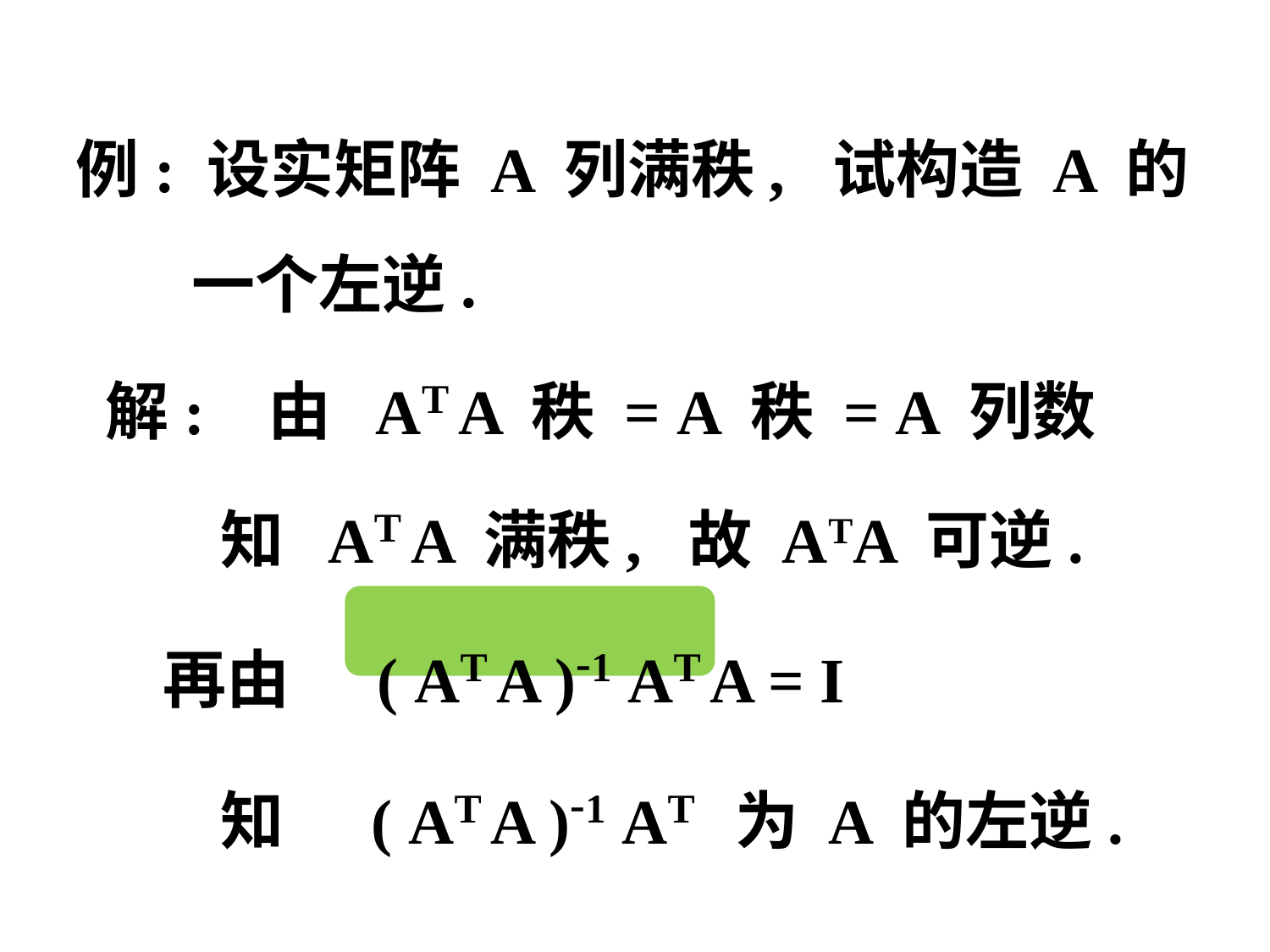

例: 设实矩阵 A 列满秩,  试构造 A 的
       一个左逆.
 解:   由  AT A 秩 = A 秩 = A 列数
         知  AT A 满秩,  故 ATA 可逆.
     再由     ( AT A )-1 AT A = I
         知     ( AT A )-1 AT  为 A 的左逆.